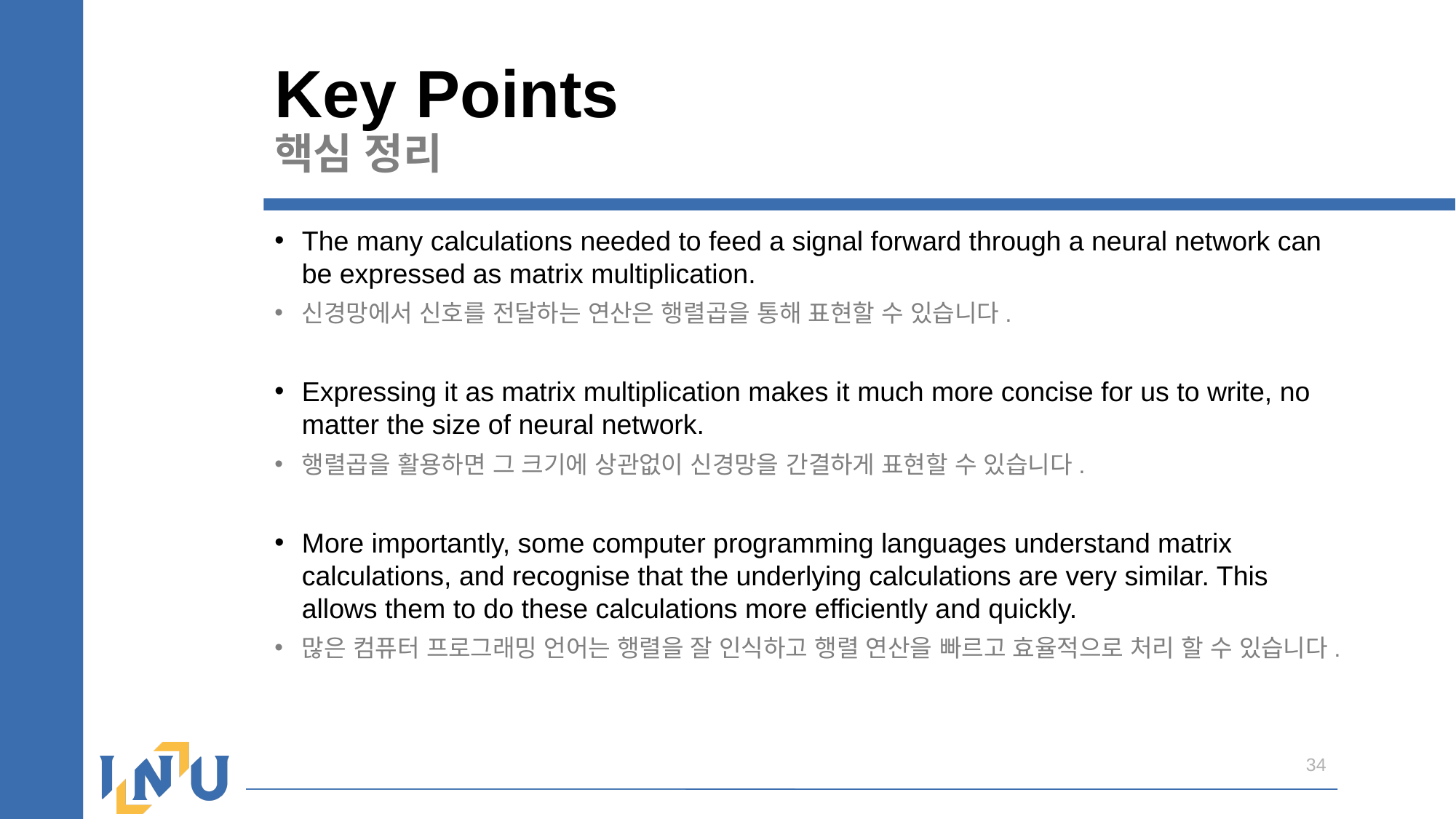

# Key Points 핵심 정리
The many calculations needed to feed a signal forward through a neural network can be expressed as matrix multiplication.
신경망에서 신호를 전달하는 연산은 행렬곱을 통해 표현할 수 있습니다.

Expressing it as matrix multiplication makes it much more concise for us to write, no matter the size of neural network.
행렬곱을 활용하면 그 크기에 상관없이 신경망을 간결하게 표현할 수 있습니다.

More importantly, some computer programming languages understand matrix calculations, and recognise that the underlying calculations are very similar. This allows them to do these calculations more efficiently and quickly.
많은 컴퓨터 프로그래밍 언어는 행렬을 잘 인식하고 행렬 연산을 빠르고 효율적으로 처리 할 수 있습니다.
34